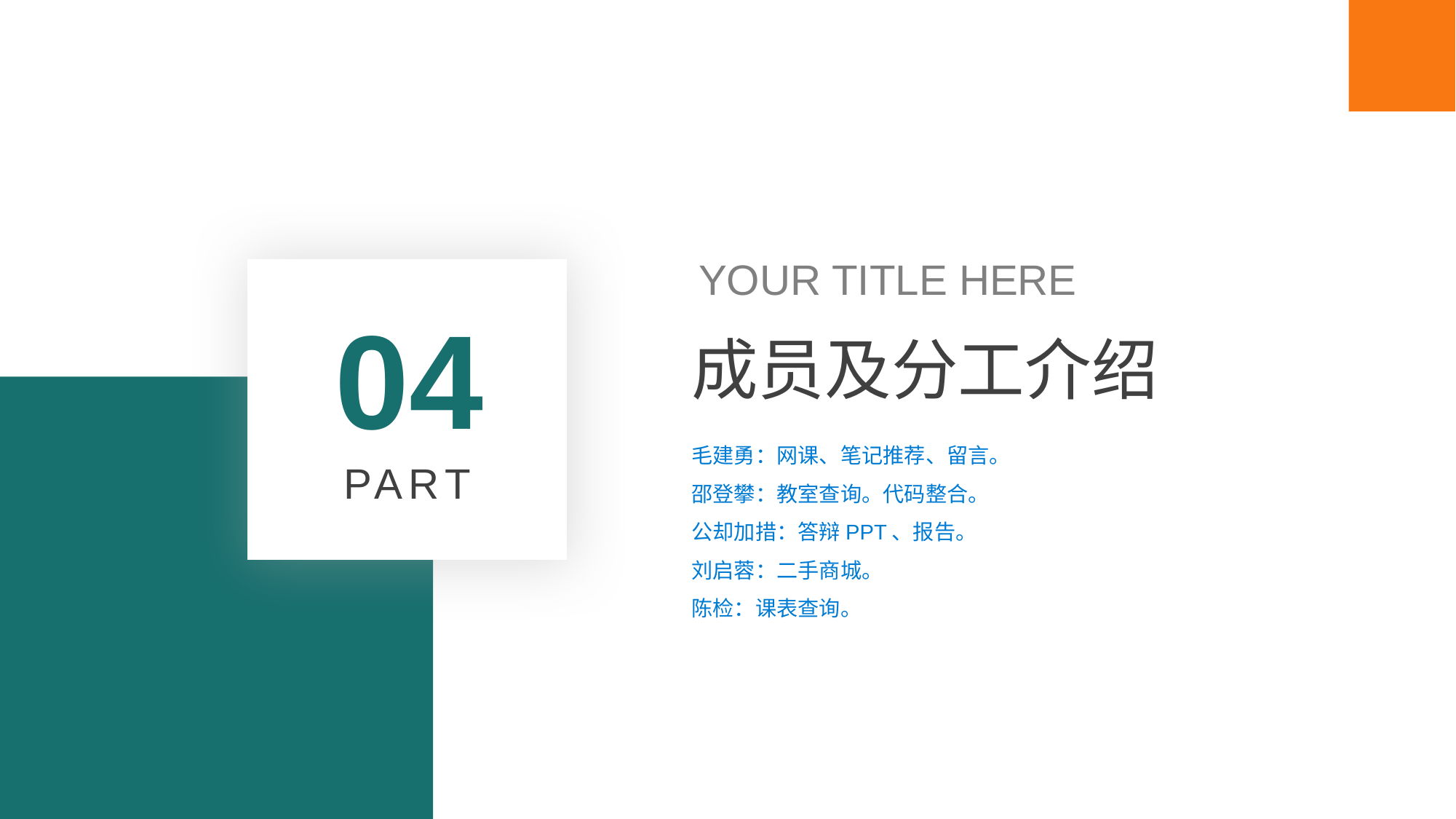

YOUR TITLE HERE

04
成员及分工介绍

毛建勇：网课、笔记推荐、留言。
邵登攀：教室查询。代码整合。
公却加措：答辩PPT、报告。
刘启蓉：二手商城。
陈检：课表查询。
PART